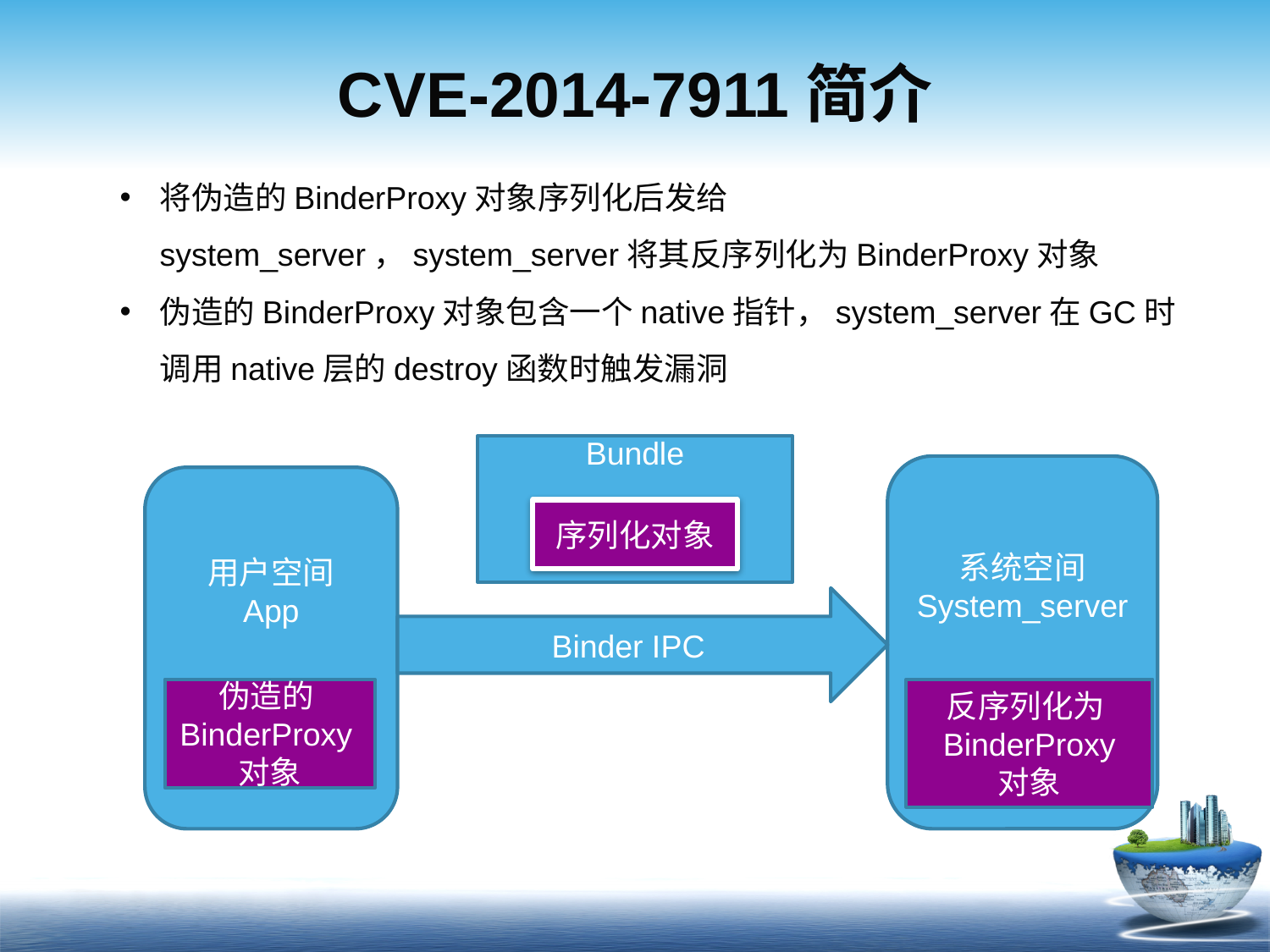

# CVE-2014-7911简介
将伪造的BinderProxy对象序列化后发给system_server，system_server将其反序列化为BinderProxy对象
伪造的BinderProxy对象包含一个native指针，system_server在GC时调用native层的destroy函数时触发漏洞

Bundle

序列化对象
系统空间
System_server

用户空间
App

Binder IPC
反序列化为BinderProxy
对象
伪造的BinderProxy对象